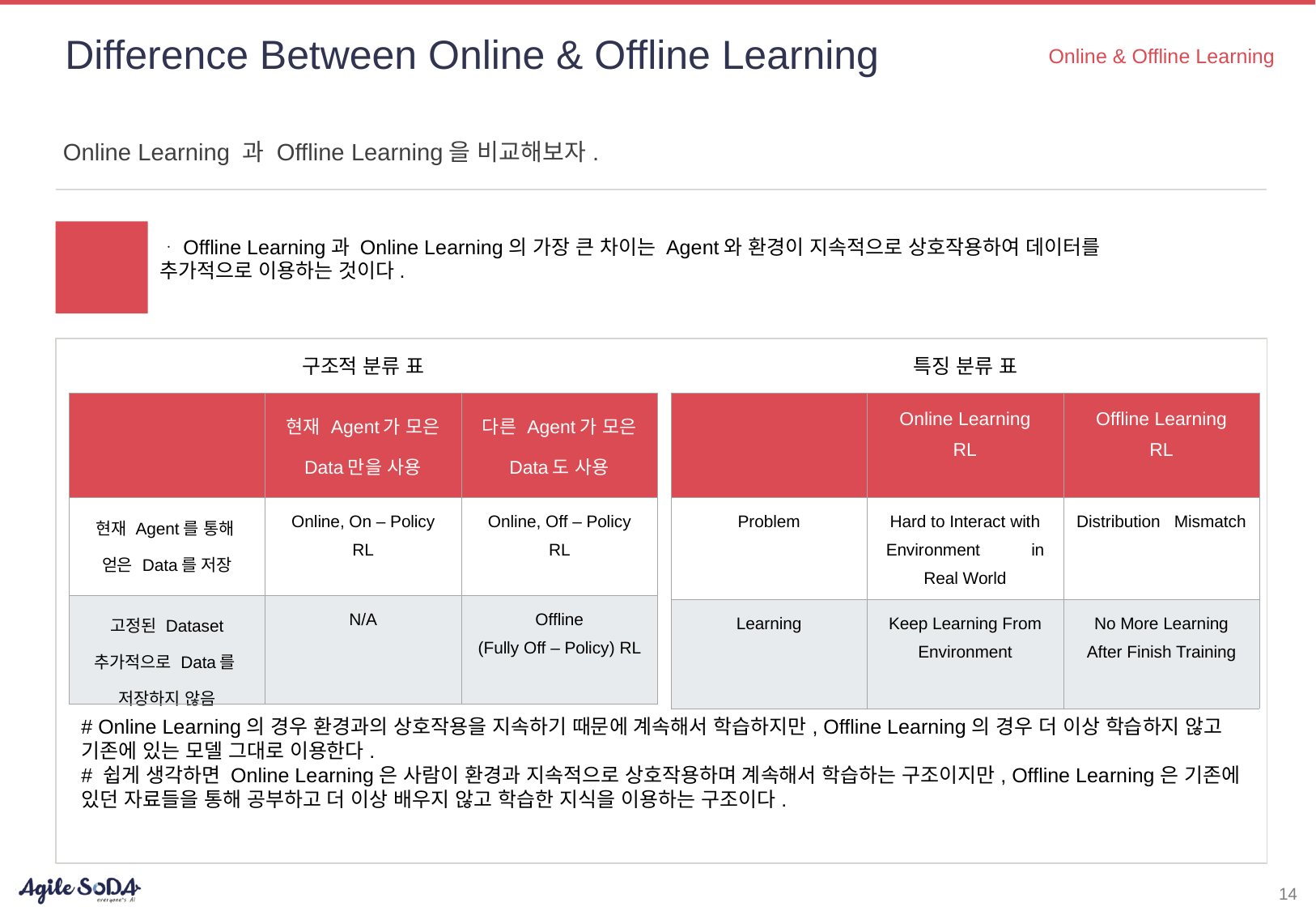

# Difference Between Online & Offline Learning
Online & Offline Learning
Online Learning 과 Offline Learning을 비교해보자.

ᆞOffline Learning과 Online Learning의 가장 큰 차이는 Agent와 환경이 지속적으로 상호작용하여 데이터를 추가적으로 이용하는 것이다.

구조적 분류 표
특징 분류 표
|  | 현재 Agent가 모은 Data만을 사용 | 다른 Agent가 모은 Data도 사용 |
| --- | --- | --- |
| 현재 Agent를 통해 얻은 Data를 저장 | Online, On – Policy RL | Online, Off – Policy RL |
| 고정된 Dataset 추가적으로 Data를 저장하지 않음 | N/A | Offline (Fully Off – Policy) RL |
|  | Online Learning RL | Offline Learning RL |
| --- | --- | --- |
| Problem | Hard to Interact with Environment in Real World | Distribution Mismatch |
| Learning | Keep Learning From Environment | No More Learning After Finish Training |
# Online Learning의 경우 환경과의 상호작용을 지속하기 때문에 계속해서 학습하지만, Offline Learning의 경우 더 이상 학습하지 않고 기존에 있는 모델 그대로 이용한다.
# 쉽게 생각하면 Online Learning은 사람이 환경과 지속적으로 상호작용하며 계속해서 학습하는 구조이지만, Offline Learning은 기존에 있던 자료들을 통해 공부하고 더 이상 배우지 않고 학습한 지식을 이용하는 구조이다.